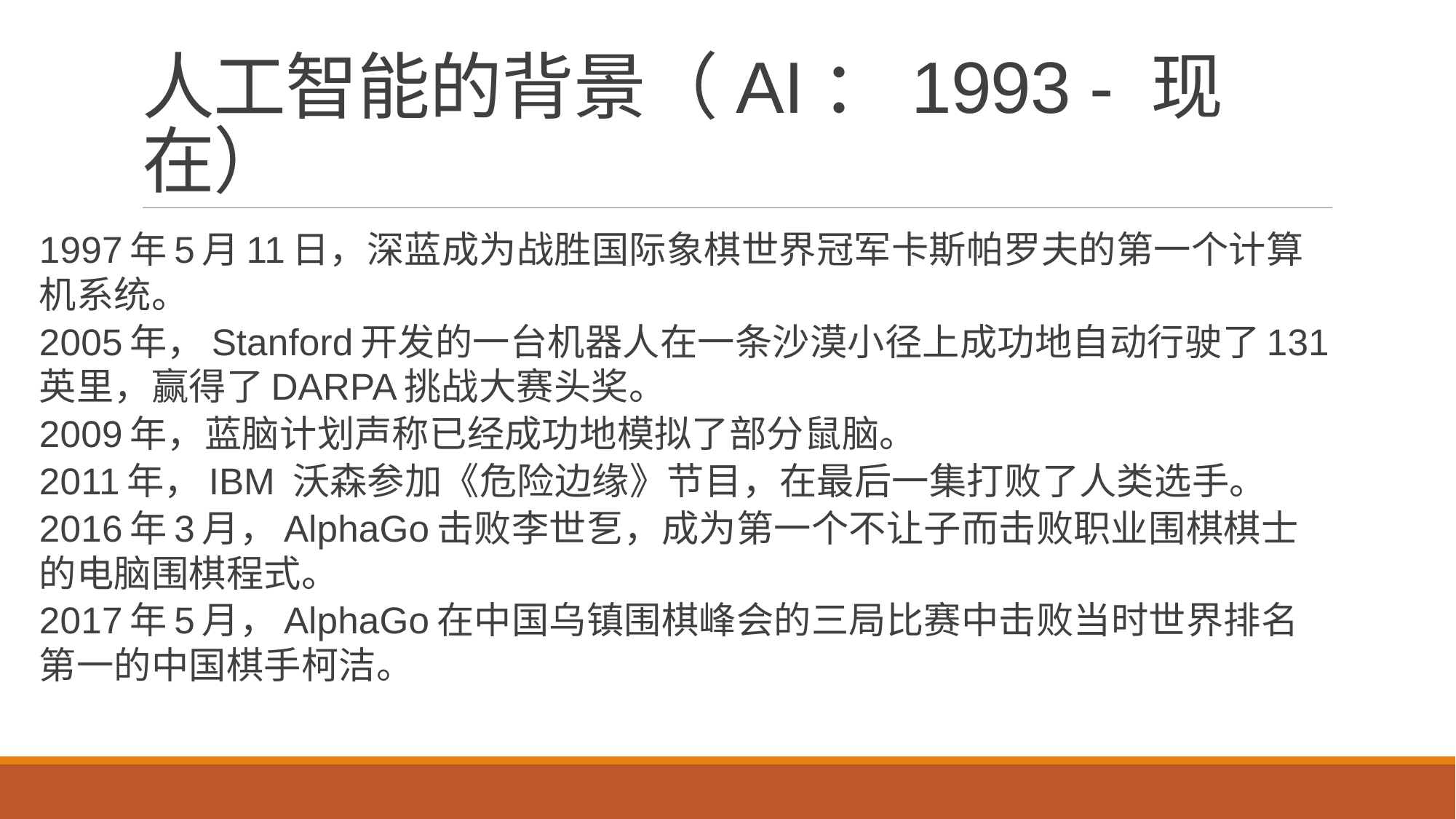

# 人工智能的背景（AI：1993 - 现在）
1997年5月11日，深蓝成为战胜国际象棋世界冠军卡斯帕罗夫的第一个计算机系统。
2005年，Stanford开发的一台机器人在一条沙漠小径上成功地自动行驶了131英里，赢得了DARPA挑战大赛头奖。
2009年，蓝脑计划声称已经成功地模拟了部分鼠脑。
2011年，IBM 沃森参加《危险边缘》节目，在最后一集打败了人类选手。
2016年3月，AlphaGo击败李世乭，成为第一个不让子而击败职业围棋棋士的电脑围棋程式。
2017年5月，AlphaGo在中国乌镇围棋峰会的三局比赛中击败当时世界排名第一的中国棋手柯洁。

16